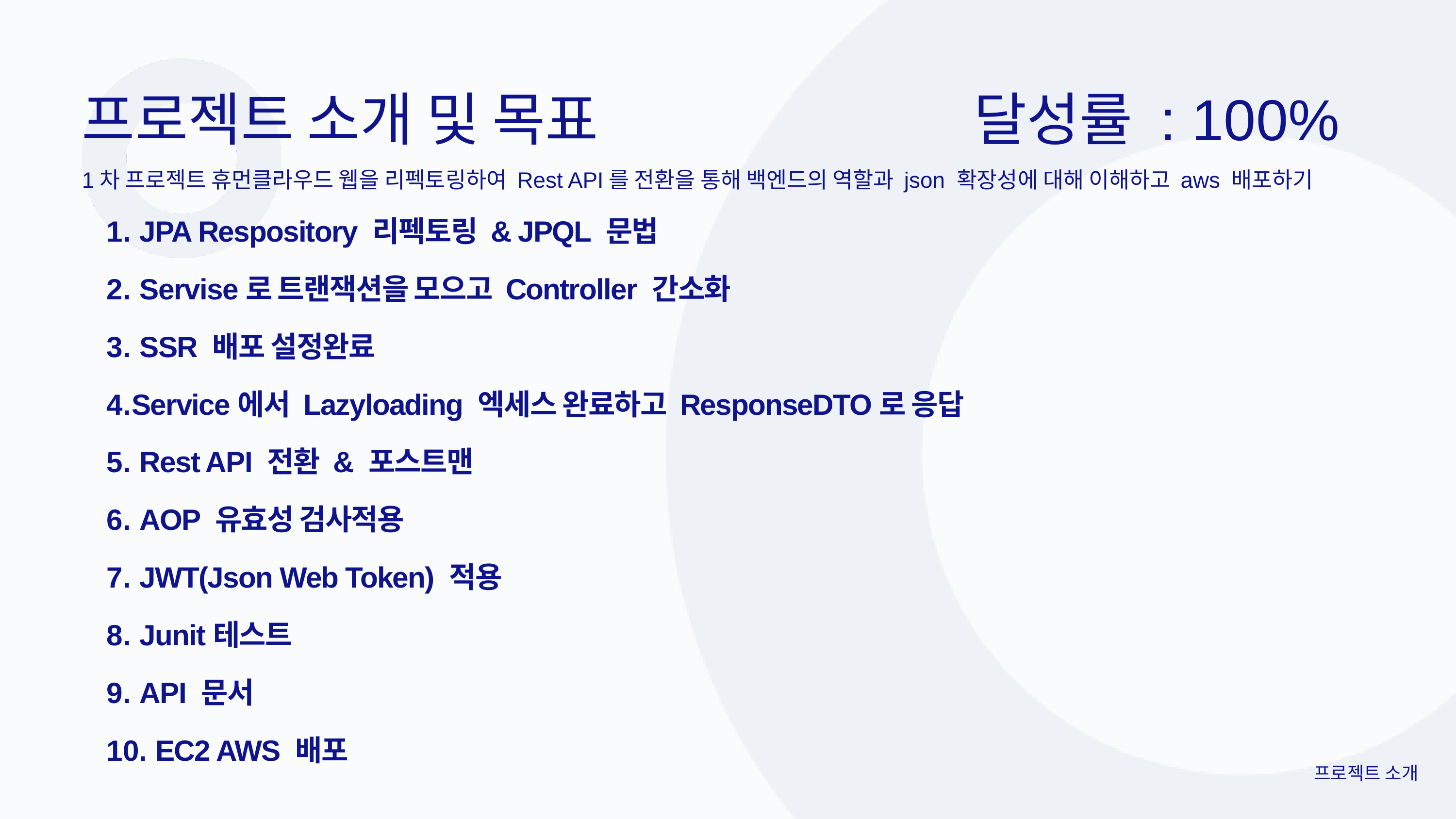

프로젝트 소개 및 목표
달성률 : 100%
1차 프로젝트 휴먼클라우드 웹을 리펙토링하여 Rest API를 전환을 통해 백엔드의 역할과 json 확장성에 대해 이해하고 aws 배포하기
 JPA Respository 리펙토링 & JPQL 문법
 Servise로 트랜잭션을 모으고 Controller 간소화
 SSR 배포 설정완료
Service에서 Lazyloading 엑세스 완료하고 ResponseDTO로 응답
 Rest API 전환 & 포스트맨
 AOP 유효성 검사적용
 JWT(Json Web Token) 적용
 Junit테스트
 API 문서
 EC2 AWS 배포

프로젝트 소개